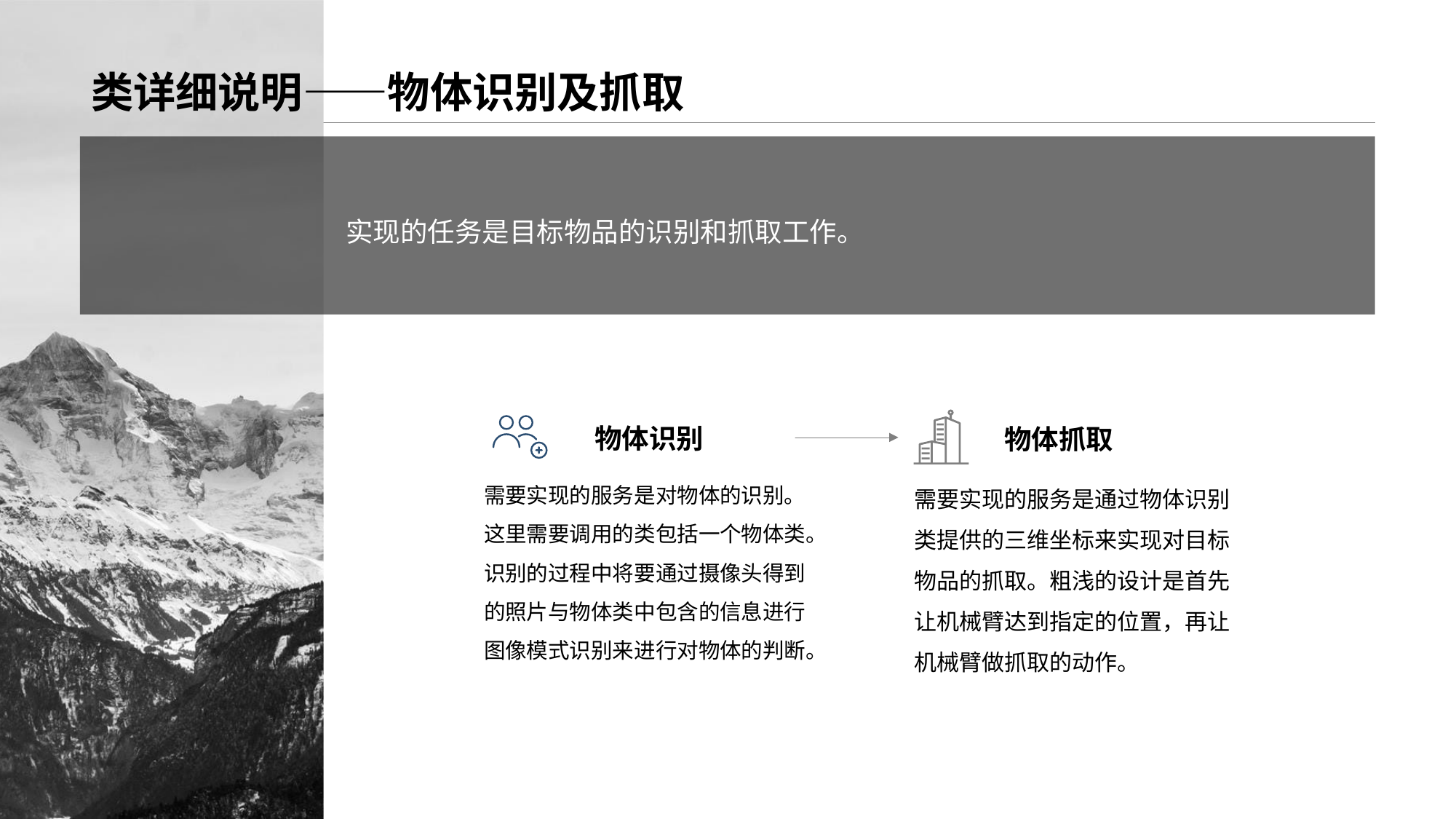

实现的任务是目标物品的识别和抓取工作。

物体识别
物体抓取
需要实现的服务是对物体的识别。这里需要调用的类包括一个物体类。识别的过程中将要通过摄像头得到的照片与物体类中包含的信息进行图像模式识别来进行对物体的判断。
需要实现的服务是通过物体识别类提供的三维坐标来实现对目标物品的抓取。粗浅的设计是首先让机械臂达到指定的位置，再让机械臂做抓取的动作。
# 类详细说明——物体识别及抓取
19